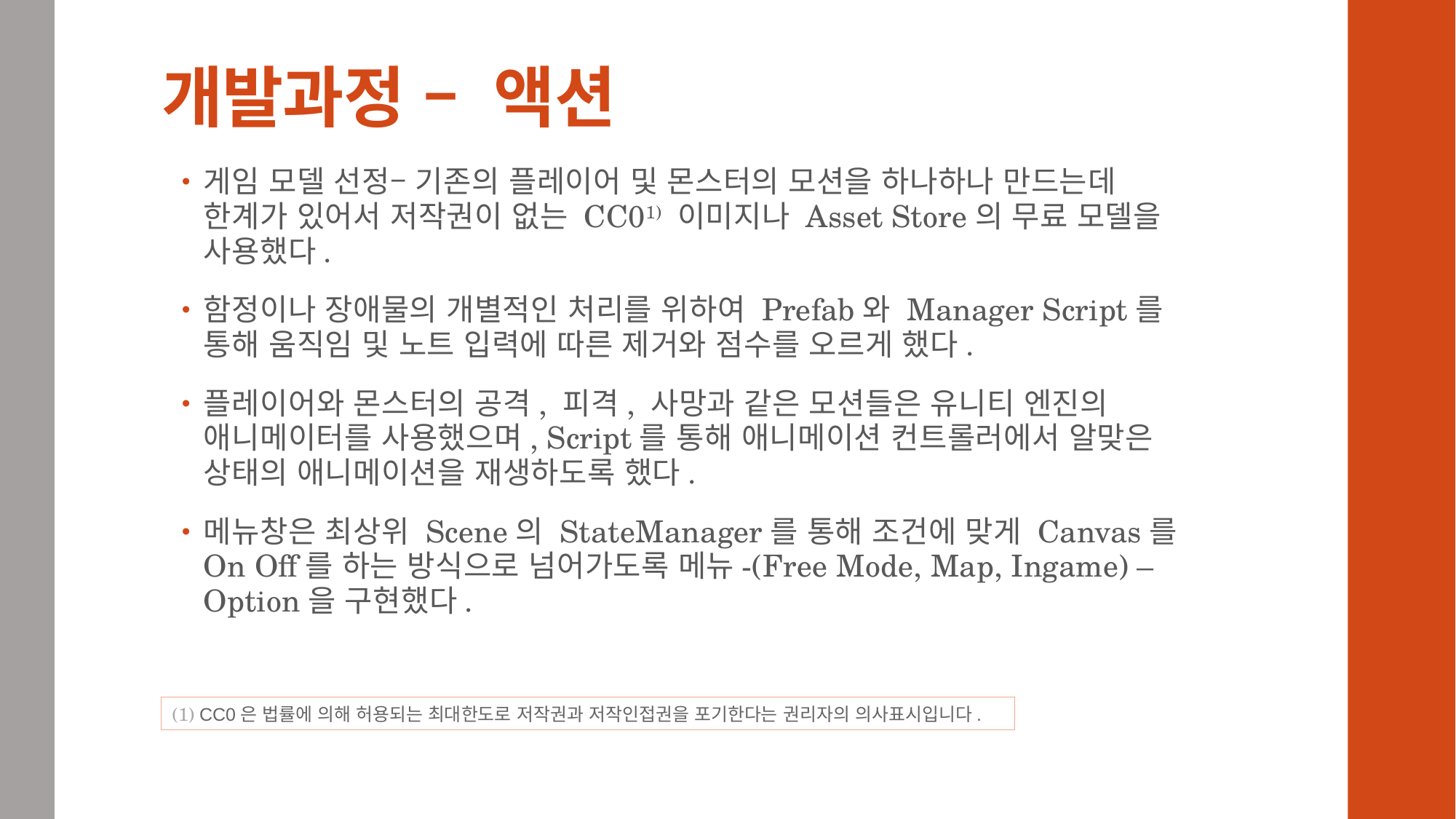

# 개발과정 –  액션
게임 모델 선정– 기존의 플레이어 및 몬스터의 모션을 하나하나 만드는데 한계가 있어서 저작권이 없는 CC01) 이미지나 Asset Store의 무료 모델을 사용했다.
함정이나 장애물의 개별적인 처리를 위하여 Prefab와 Manager Script를 통해 움직임 및 노트 입력에 따른 제거와 점수를 오르게 했다.
플레이어와 몬스터의 공격, 피격, 사망과 같은 모션들은 유니티 엔진의 애니메이터를 사용했으며, Script를 통해 애니메이션 컨트롤러에서 알맞은 상태의 애니메이션을 재생하도록 했다.
메뉴창은 최상위 Scene의 StateManager를 통해 조건에 맞게 Canvas를 On Off를 하는 방식으로 넘어가도록 메뉴-(Free Mode, Map, Ingame) – Option을 구현했다.

(1) CC0은 법률에 의해 허용되는 최대한도로 저작권과 저작인접권을 포기한다는 권리자의 의사표시입니다.